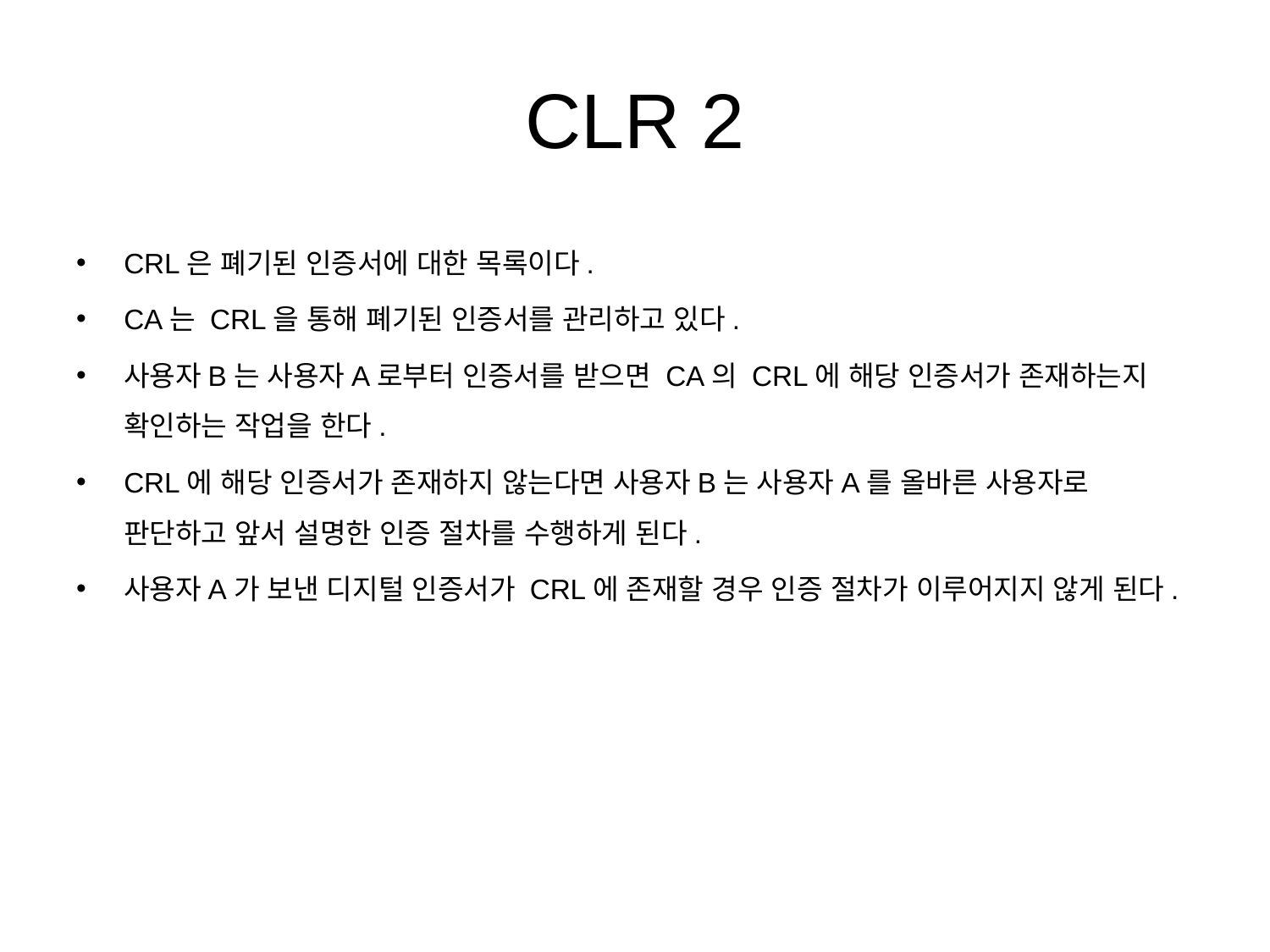

# CLR 2
CRL은 폐기된 인증서에 대한 목록이다.
CA는 CRL을 통해 폐기된 인증서를 관리하고 있다.
사용자B는 사용자A로부터 인증서를 받으면 CA의 CRL에 해당 인증서가 존재하는지 확인하는 작업을 한다.
CRL에 해당 인증서가 존재하지 않는다면 사용자B는 사용자A를 올바른 사용자로 판단하고 앞서 설명한 인증 절차를 수행하게 된다.
사용자A가 보낸 디지털 인증서가 CRL에 존재할 경우 인증 절차가 이루어지지 않게 된다.